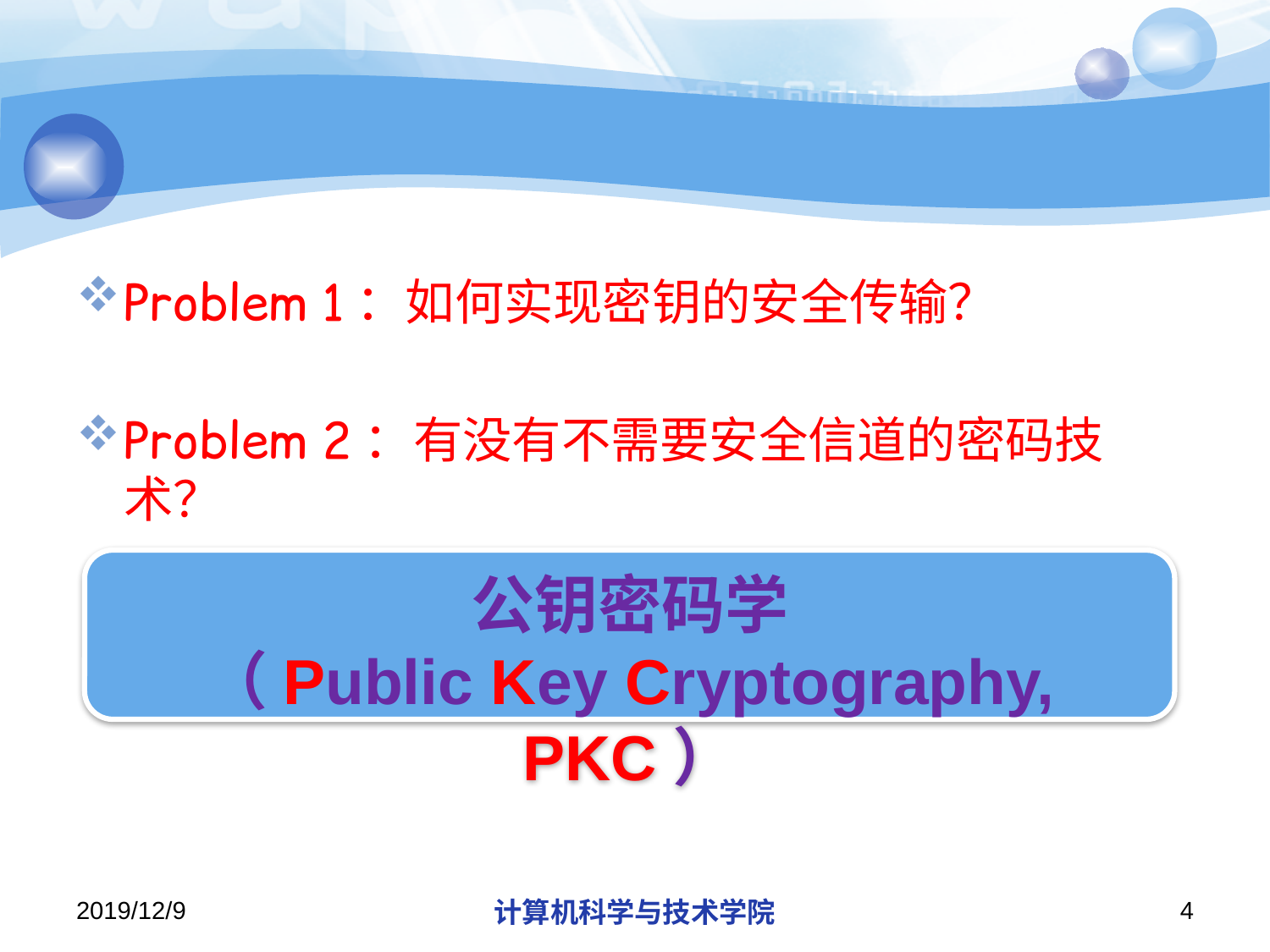

#
Problem 1：如何实现密钥的安全传输？

Problem 2：有没有不需要安全信道的密码技术？

公钥密码学
（Public Key Cryptography, PKC）
2019/12/9
计算机科学与技术学院
4